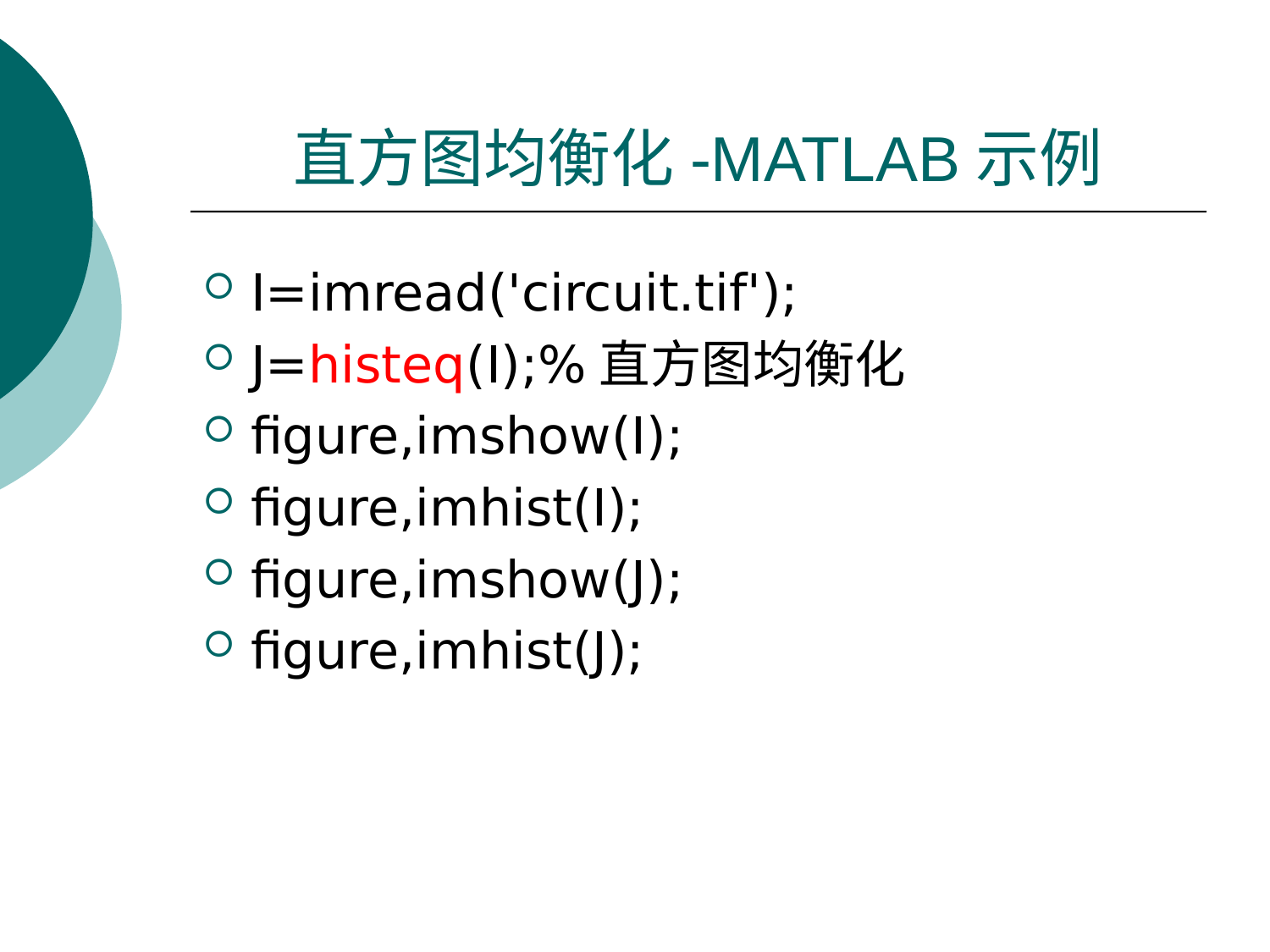

# 直方图均衡化-MATLAB示例
I=imread('circuit.tif');
J=histeq(I);%直方图均衡化
figure,imshow(I);
figure,imhist(I);
figure,imshow(J);
figure,imhist(J);

66